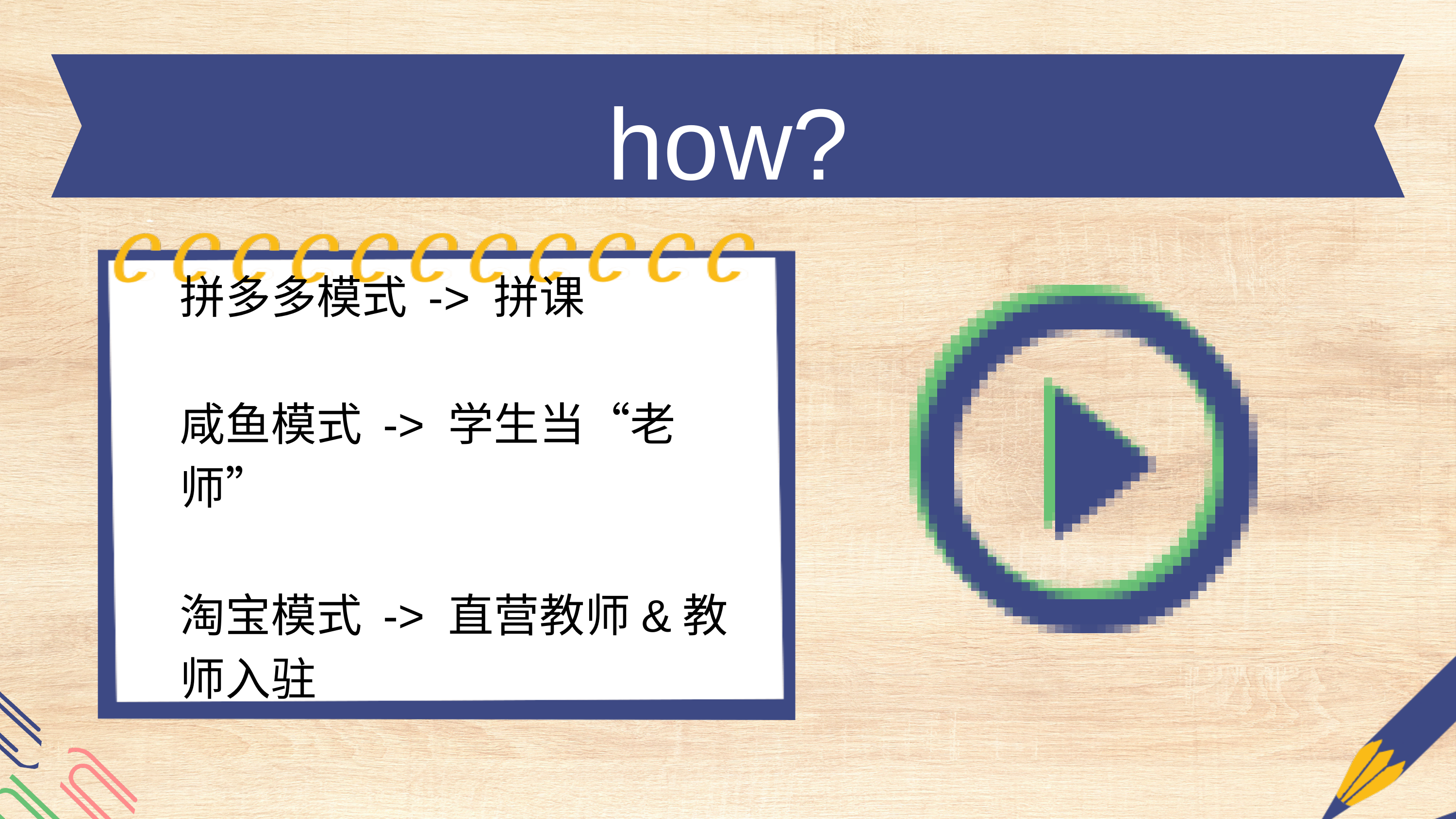

how?

拼多多模式 -> 拼课

咸鱼模式 -> 学生当“老师”

淘宝模式 -> 直营教师&教师入驻